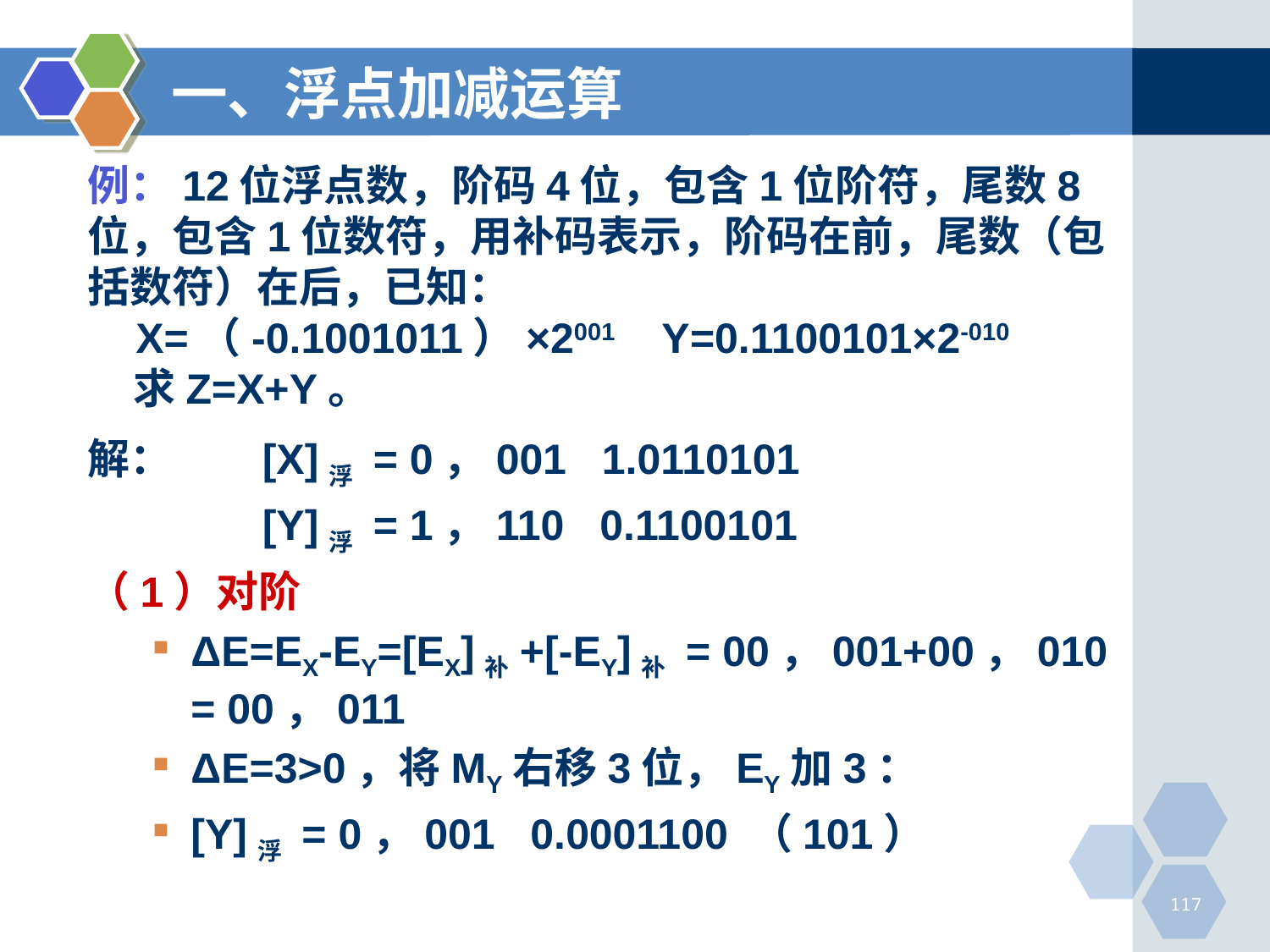

一、浮点加减运算
# 例：12位浮点数，阶码4位，包含1位阶符，尾数8位，包含1位数符，用补码表示，阶码在前，尾数（包括数符）在后，已知： X=（-0.1001011）×2001    Y=0.1100101×2-010 求Z=X+Y。
解：	[X]浮 = 0，001   1.0110101
		[Y]浮 = 1，110   0.1100101
（1）对阶
ΔE=EX-EY=[EX]补+[-EY]补 = 00，001+00，010 = 00，011
ΔE=3>0，将MY右移3位，EY加3：
[Y]浮 = 0，001   0.0001100 （101）
117